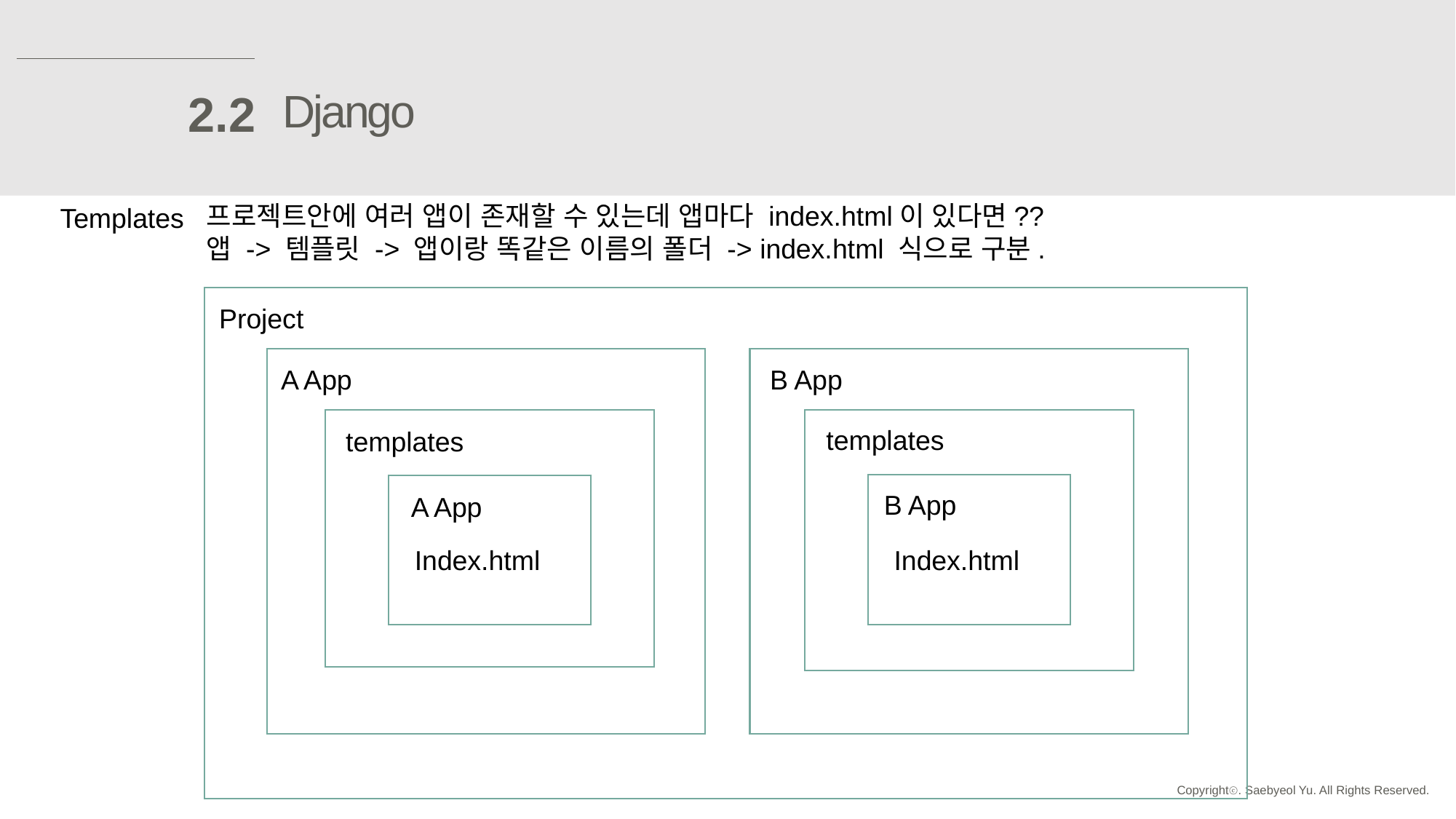

Django
2.2
프로젝트안에 여러 앱이 존재할 수 있는데 앱마다 index.html이 있다면??
앱 -> 템플릿 -> 앱이랑 똑같은 이름의 폴더 -> index.html 식으로 구분.
Templates

Project

A App
B App

templates
templates

B App
A App
Index.html
Index.html